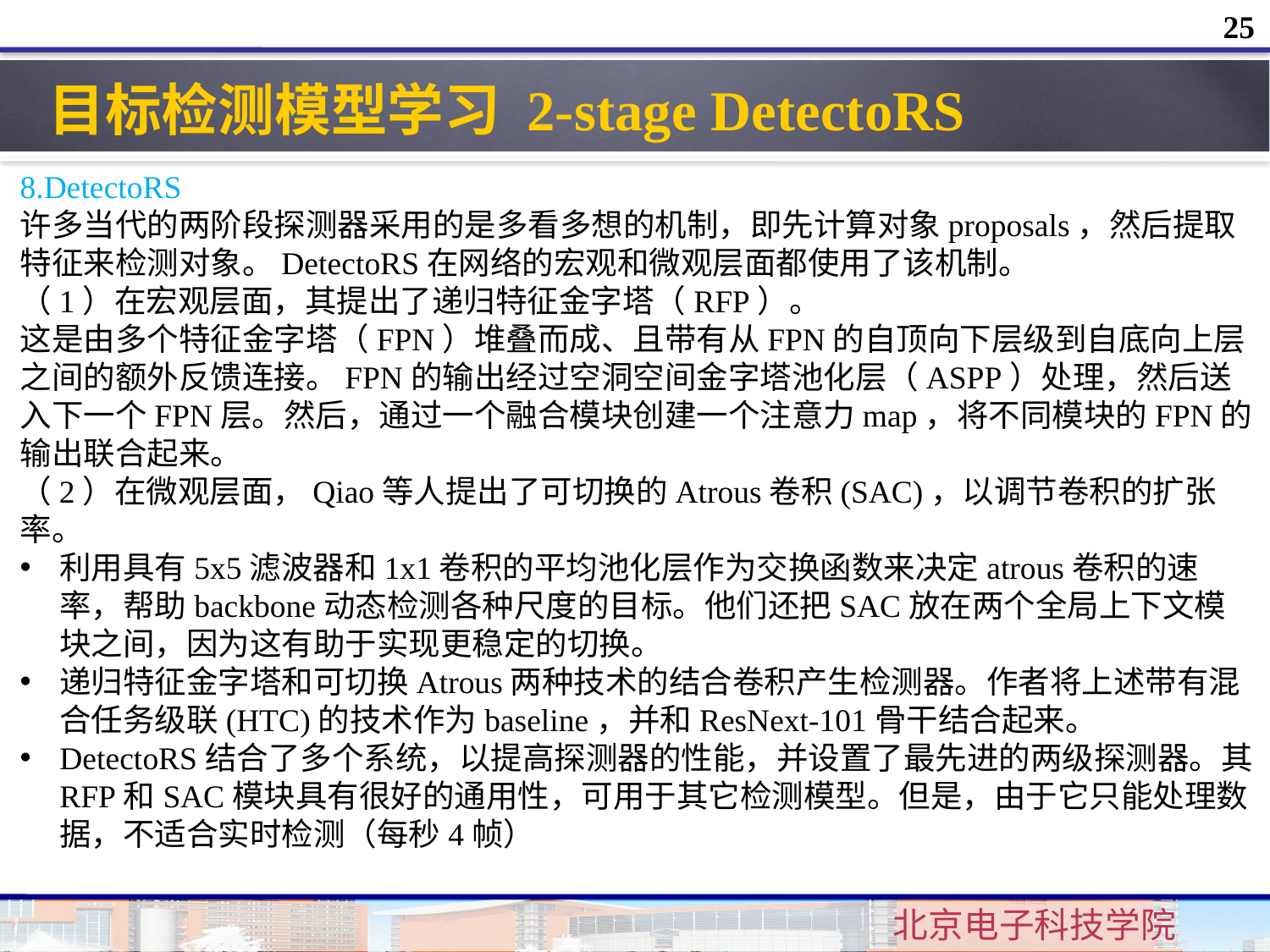

25
目标检测模型学习 2-stage DetectoRS
8.DetectoRS
许多当代的两阶段探测器采用的是多看多想的机制，即先计算对象proposals，然后提取特征来检测对象。DetectoRS在网络的宏观和微观层面都使用了该机制。
（1）在宏观层面，其提出了递归特征金字塔（RFP）。
这是由多个特征金字塔（FPN）堆叠而成、且带有从FPN的自顶向下层级到自底向上层之间的额外反馈连接。FPN的输出经过空洞空间金字塔池化层（ASPP）处理，然后送入下一个FPN层。然后，通过一个融合模块创建一个注意力map，将不同模块的FPN的输出联合起来。
（2）在微观层面，Qiao等人提出了可切换的Atrous卷积(SAC)，以调节卷积的扩张率。
利用具有5x5滤波器和1x1卷积的平均池化层作为交换函数来决定atrous卷积的速率，帮助backbone动态检测各种尺度的目标。他们还把SAC放在两个全局上下文模块之间，因为这有助于实现更稳定的切换。
递归特征金字塔和可切换Atrous两种技术的结合卷积产生检测器。作者将上述带有混合任务级联(HTC)的技术作为baseline，并和ResNext-101骨干结合起来。
DetectoRS结合了多个系统，以提高探测器的性能，并设置了最先进的两级探测器。其RFP和SAC模块具有很好的通用性，可用于其它检测模型。但是，由于它只能处理数据，不适合实时检测（每秒4帧）